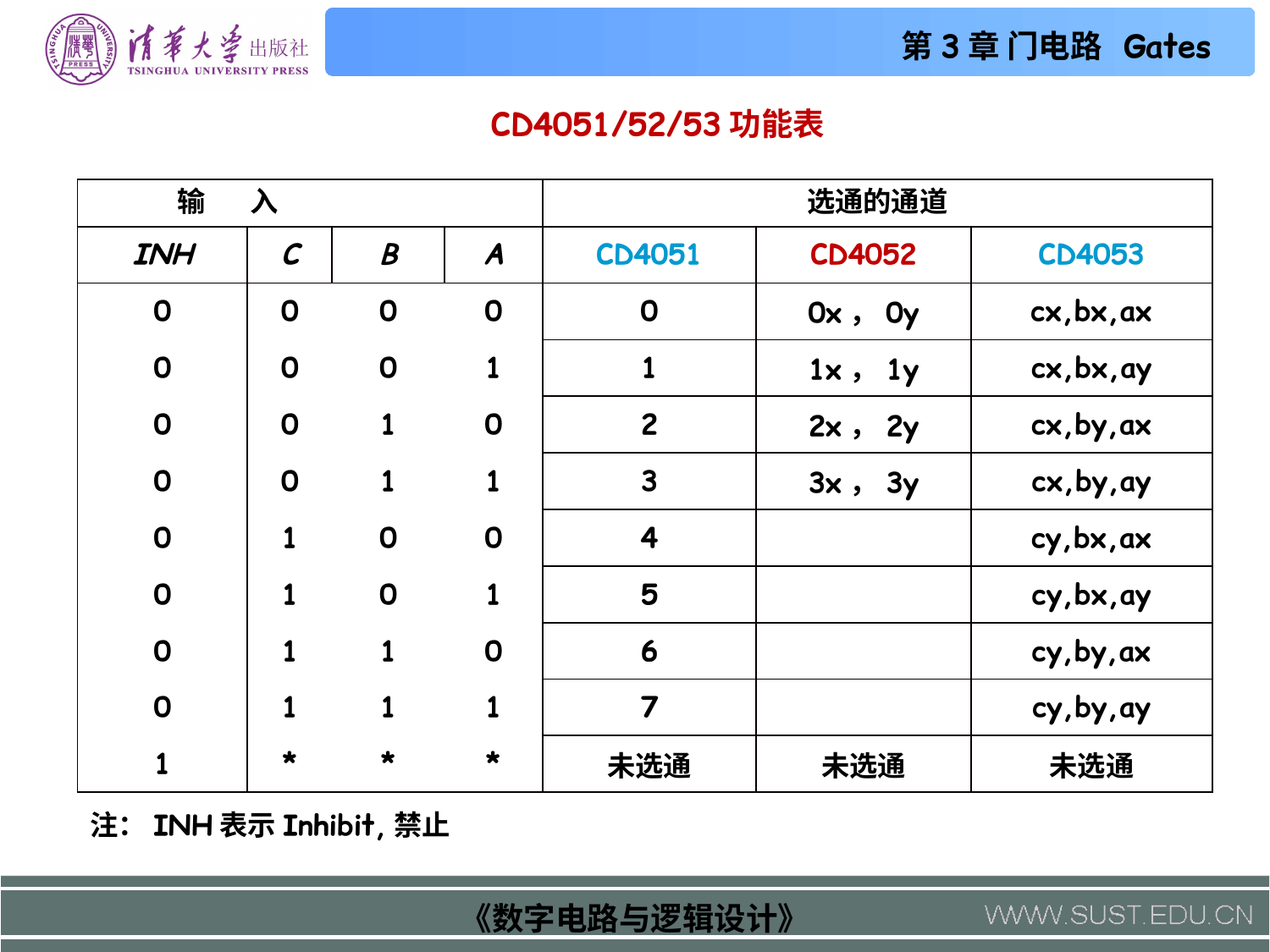

CD4051/52/53功能表
| 输 入 |  |  |  | 选通的通道 |  |  |
| --- | --- | --- | --- | --- | --- | --- |
| INH | C | B | A | CD4051 | CD4052 | CD4053 |
| 0 | 0 | 0 | 0 | 0 | 0x，0y | cx,bx,ax |
| 0 | 0 | 0 | 1 | 1 | 1x，1y | cx,bx,ay |
| 0 | 0 | 1 | 0 | 2 | 2x，2y | cx,by,ax |
| 0 | 0 | 1 | 1 | 3 | 3x，3y | cx,by,ay |
| 0 | 1 | 0 | 0 | 4 |  | cy,bx,ax |
| 0 | 1 | 0 | 1 | 5 |  | cy,bx,ay |
| 0 | 1 | 1 | 0 | 6 |  | cy,by,ax |
| 0 | 1 | 1 | 1 | 7 |  | cy,by,ay |
| 1 | \* | \* | \* | 未选通 | 未选通 | 未选通 |
注：INH表示Inhibit,禁止